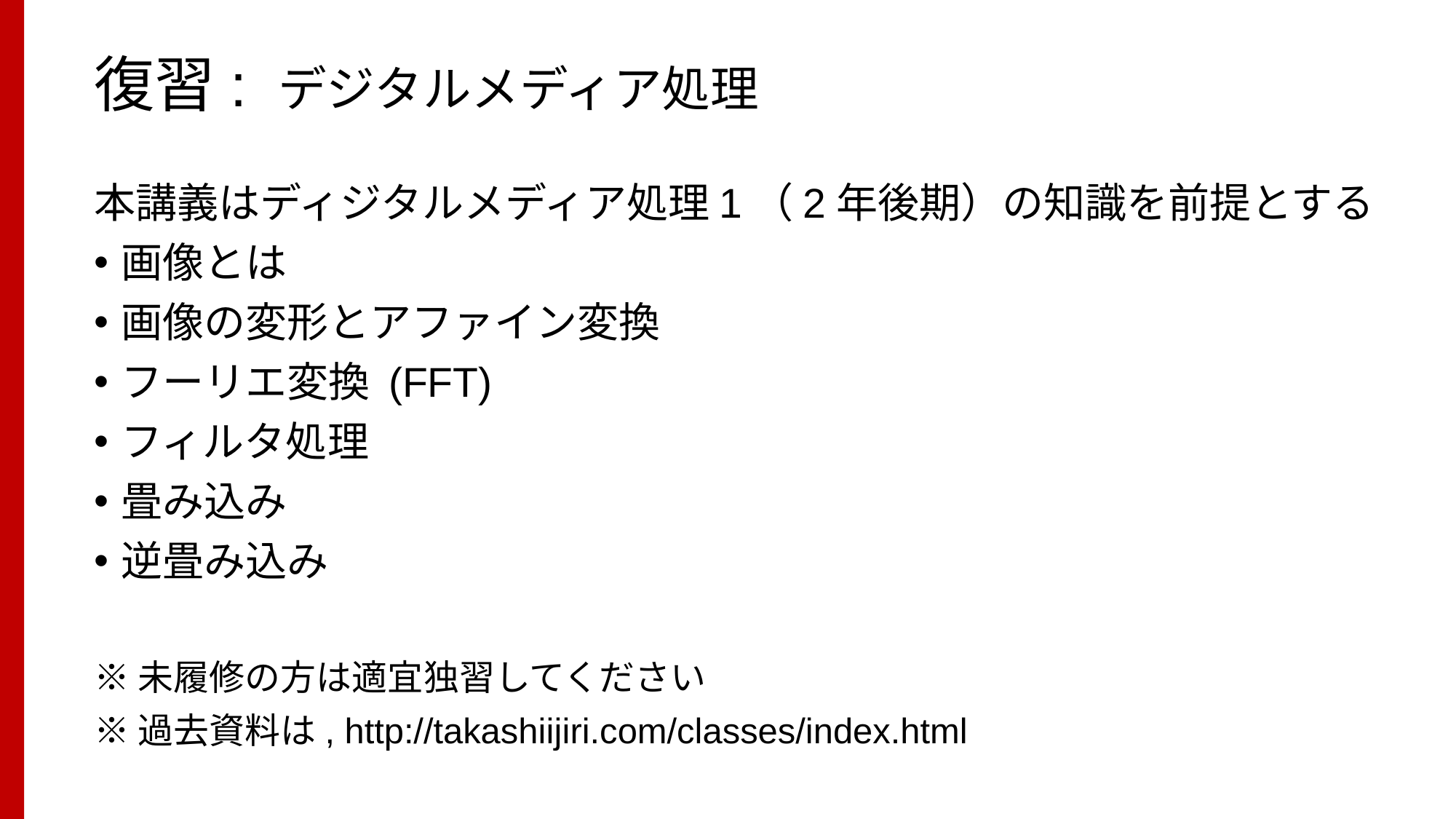

# 復習: デジタルメディア処理
本講義はディジタルメディア処理1（2年後期）の知識を前提とする
画像とは
画像の変形とアファイン変換
フーリエ変換 (FFT)
フィルタ処理
畳み込み
逆畳み込み

※未履修の方は適宜独習してください
※過去資料は, http://takashiijiri.com/classes/index.html